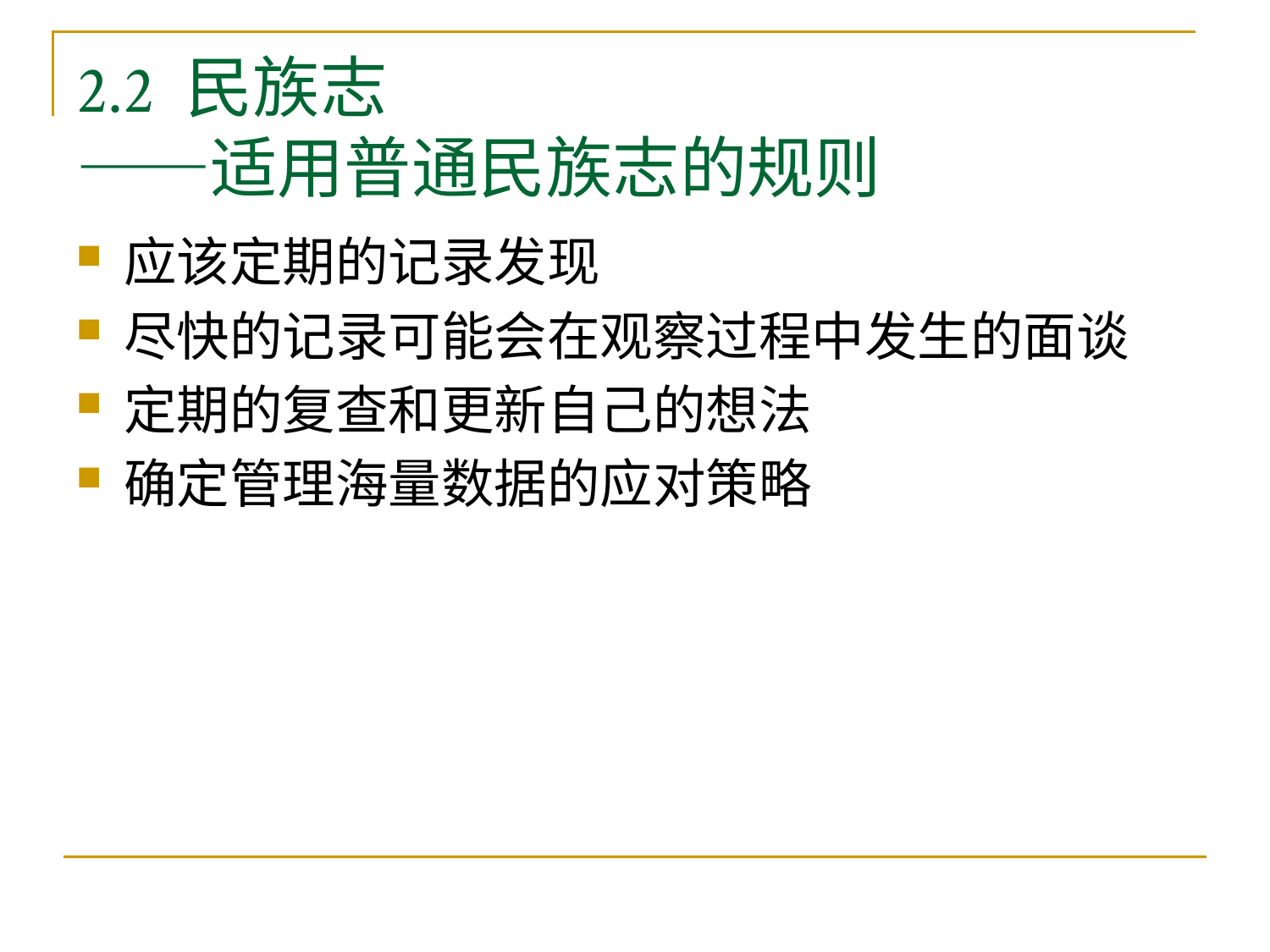

# 2.2 民族志 ——适用普通民族志的规则
应该定期的记录发现
尽快的记录可能会在观察过程中发生的面谈
定期的复查和更新自己的想法
确定管理海量数据的应对策略